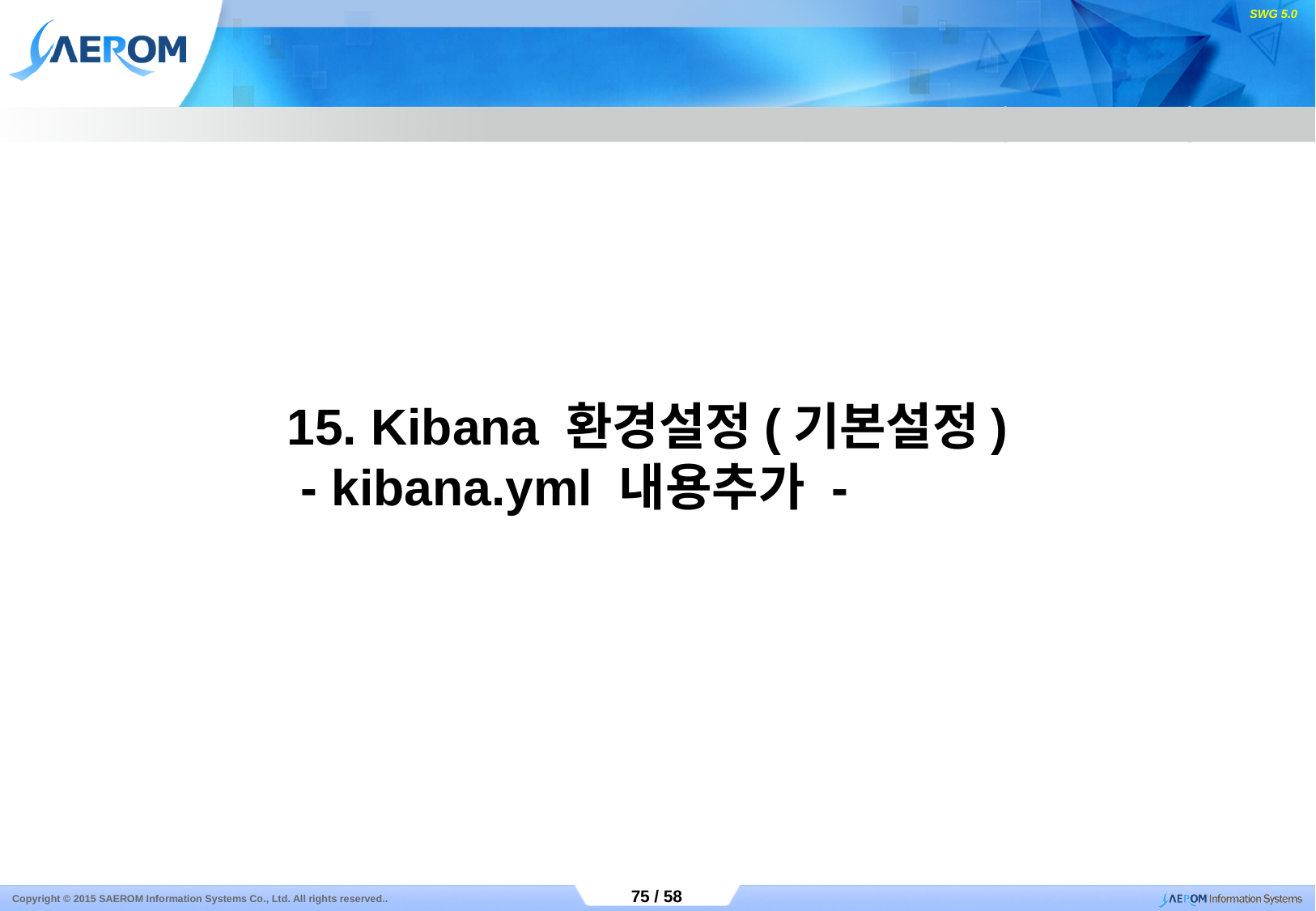

15. Kibana 환경설정(기본설정)
 - kibana.yml 내용추가 -